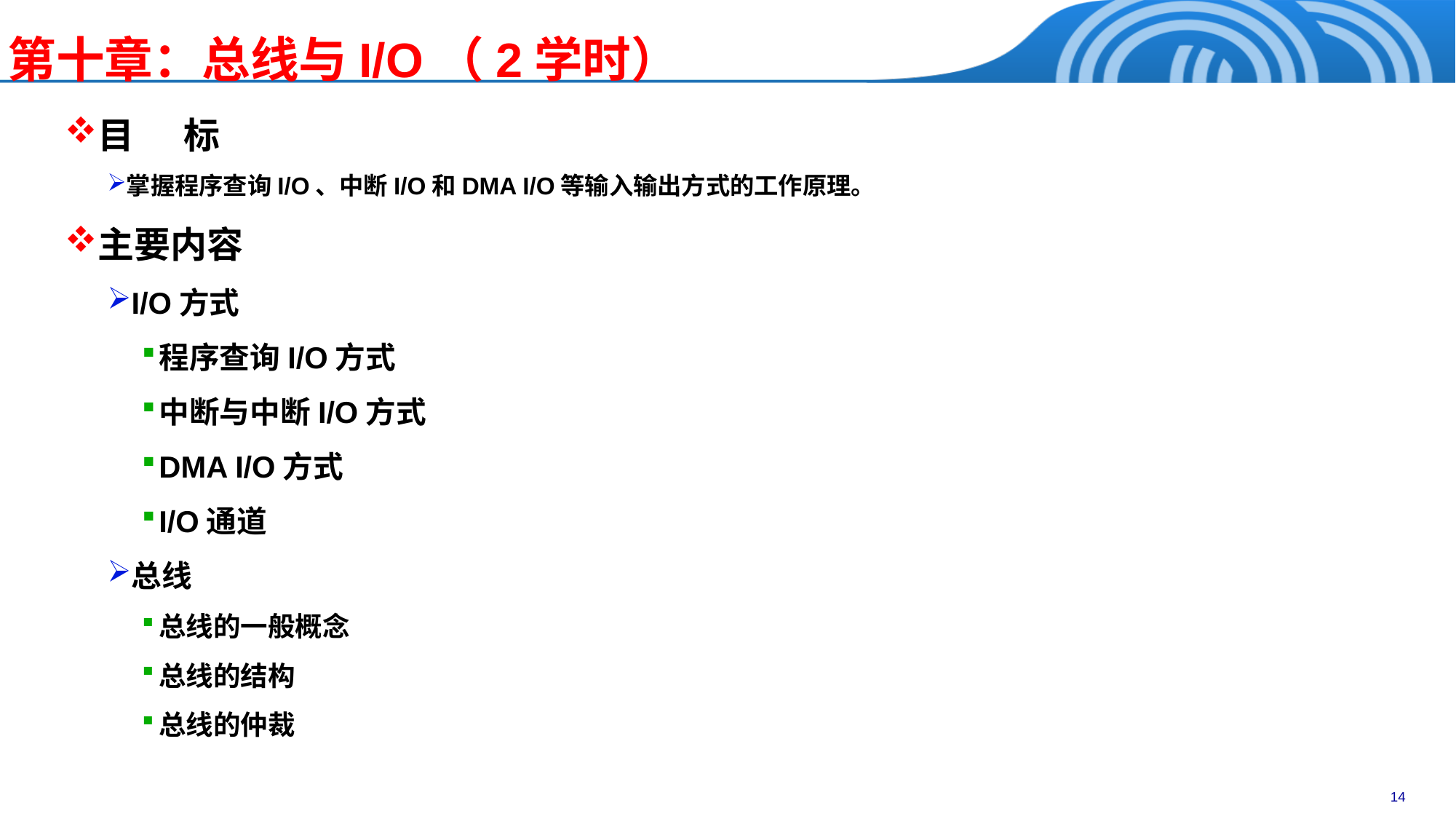

# 第十章：总线与I/O（2学时）
目      标
掌握程序查询I/O、中断I/O和DMA I/O等输入输出方式的工作原理。
主要内容
I/O方式
程序查询I/O方式
中断与中断I/O方式
DMA I/O方式
I/O通道
总线
总线的一般概念
总线的结构
总线的仲裁